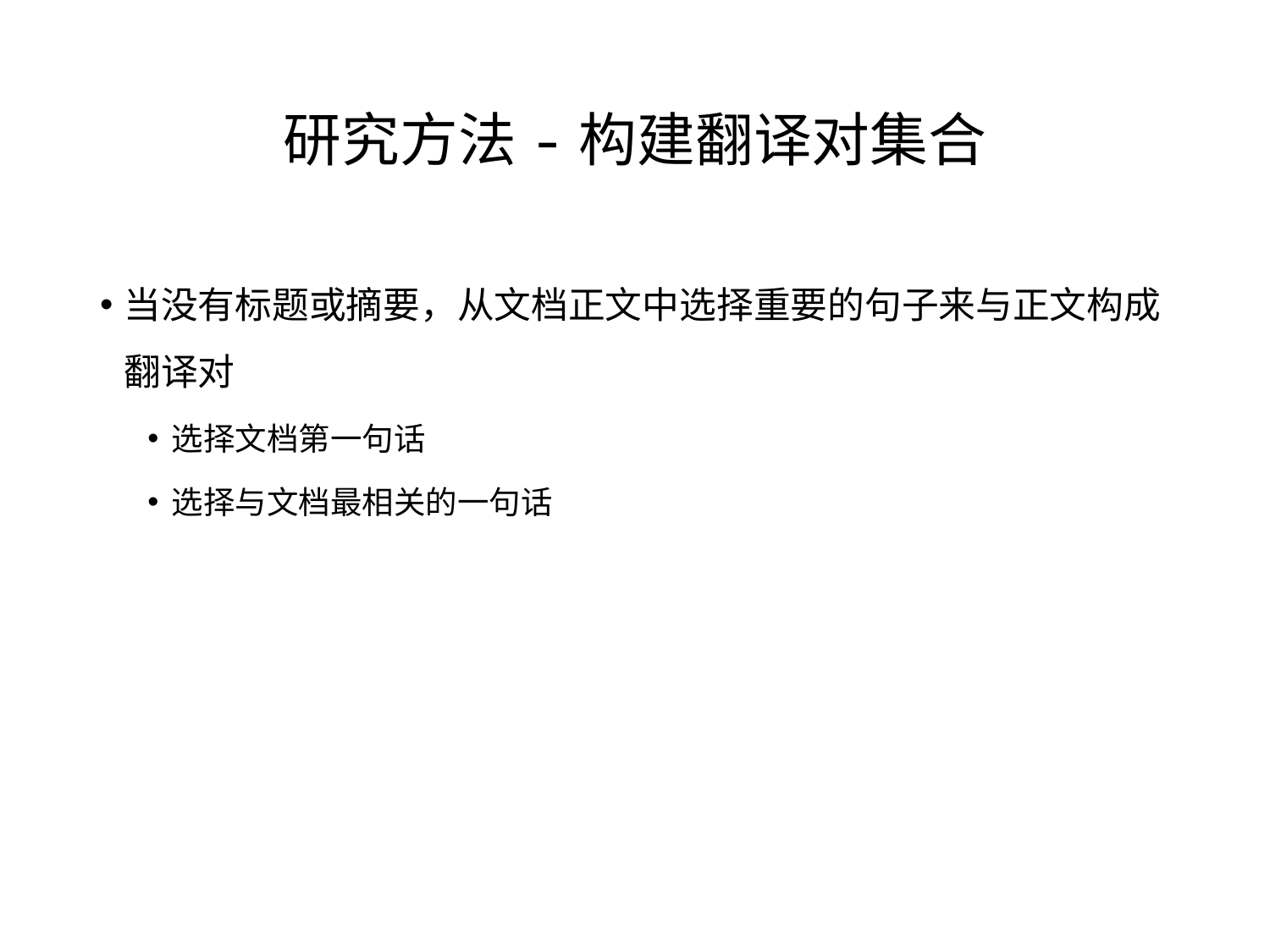

# 研究方法-构建翻译对集合
当没有标题或摘要，从文档正文中选择重要的句子来与正文构成翻译对
选择文档第一句话
选择与文档最相关的一句话